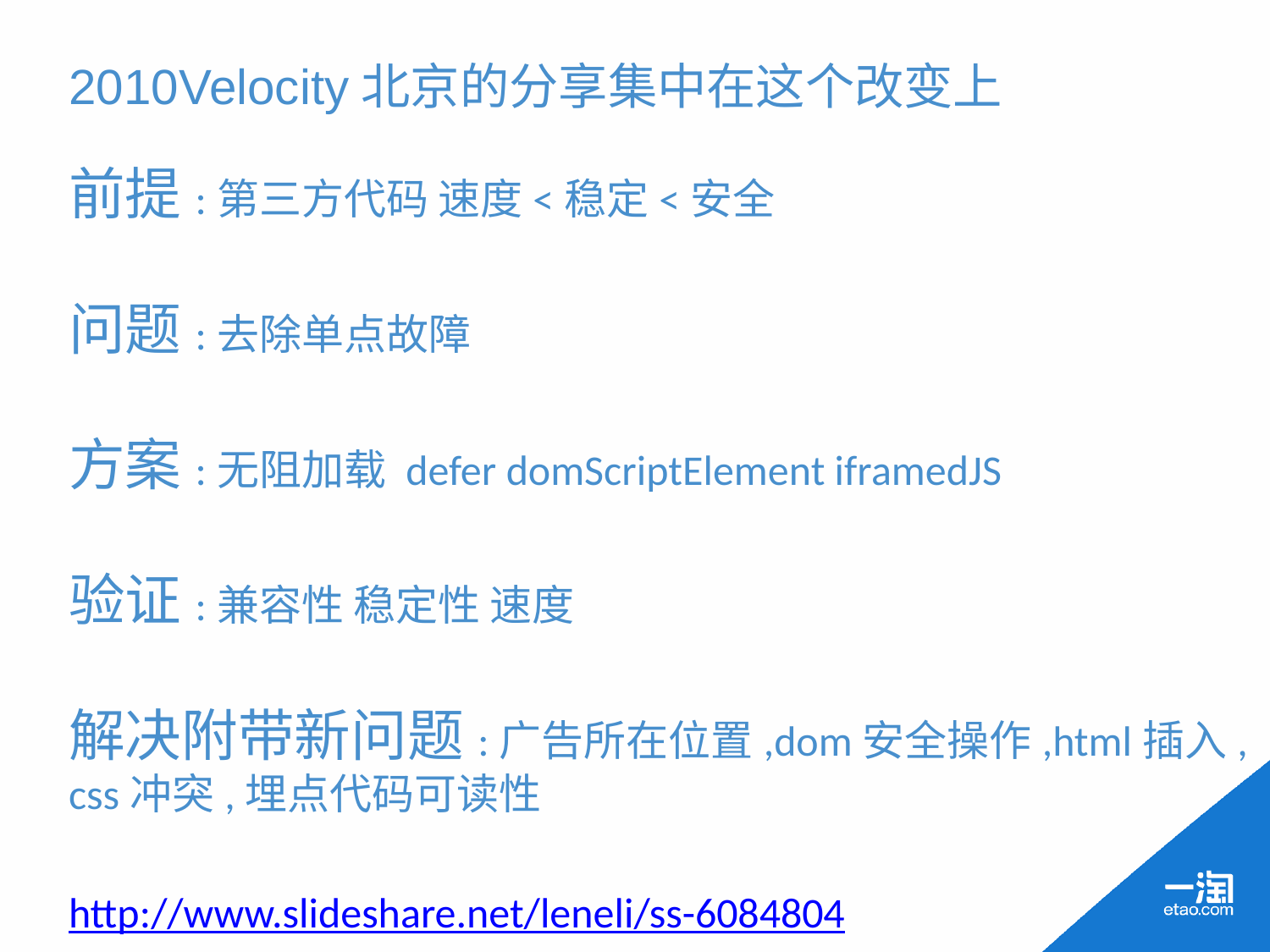

# 2010Velocity北京的分享集中在这个改变上
前提:第三方代码 速度<稳定<安全

问题:去除单点故障

方案:无阻加载 defer domScriptElement iframedJS

验证:兼容性 稳定性 速度

解决附带新问题:广告所在位置,dom安全操作,html插入,css冲突,埋点代码可读性

http://www.slideshare.net/leneli/ss-6084804